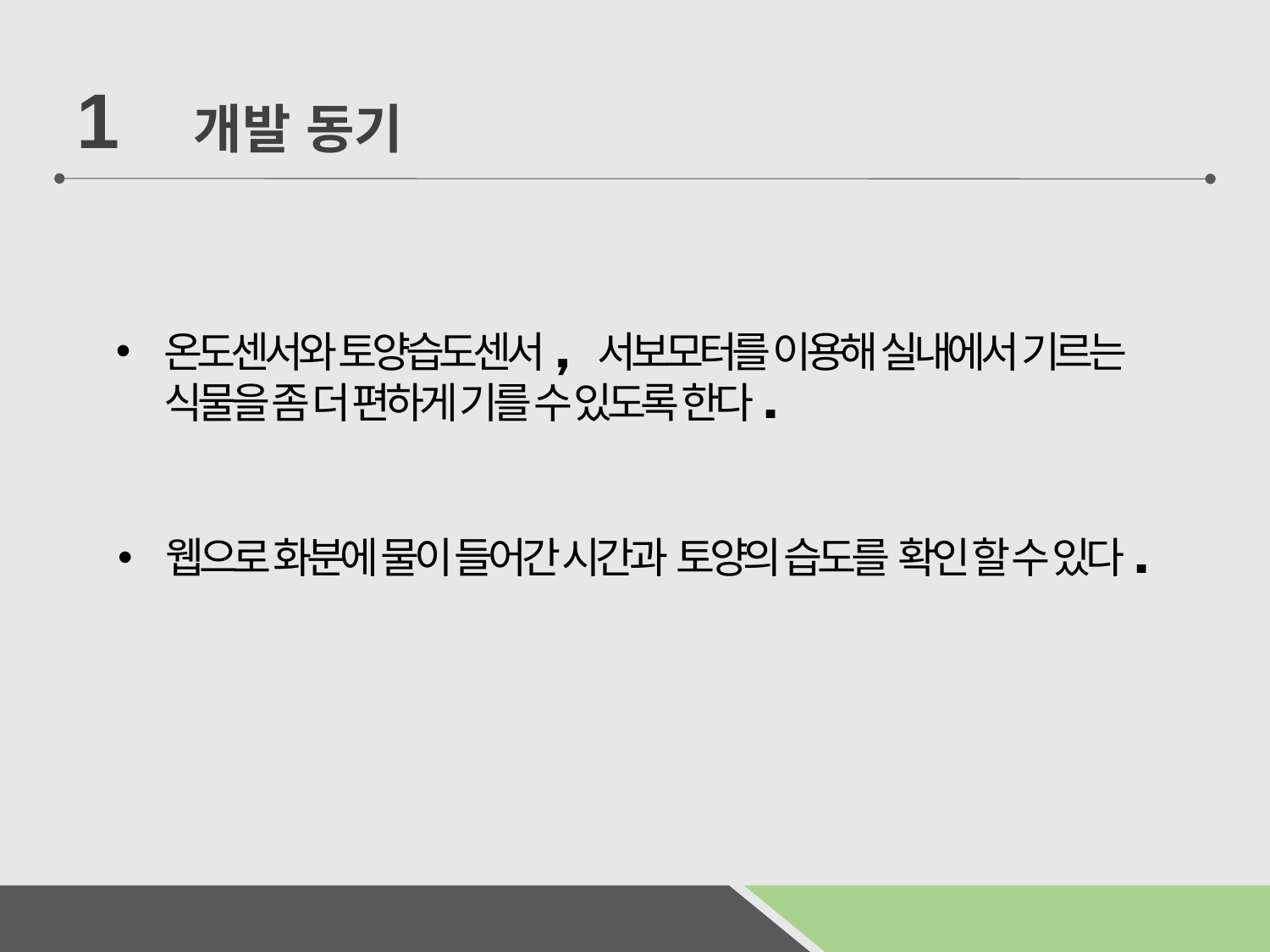

1   개발 동기
온도센서와 토양습도센서,  서보모터를 이용해 실내에서 기르는
     식물을 좀 더 편하게 기를 수 있도록 한다.
웹으로 화분에 물이 들어간 시간과  토양의 습도를  확인 할 수 있다.